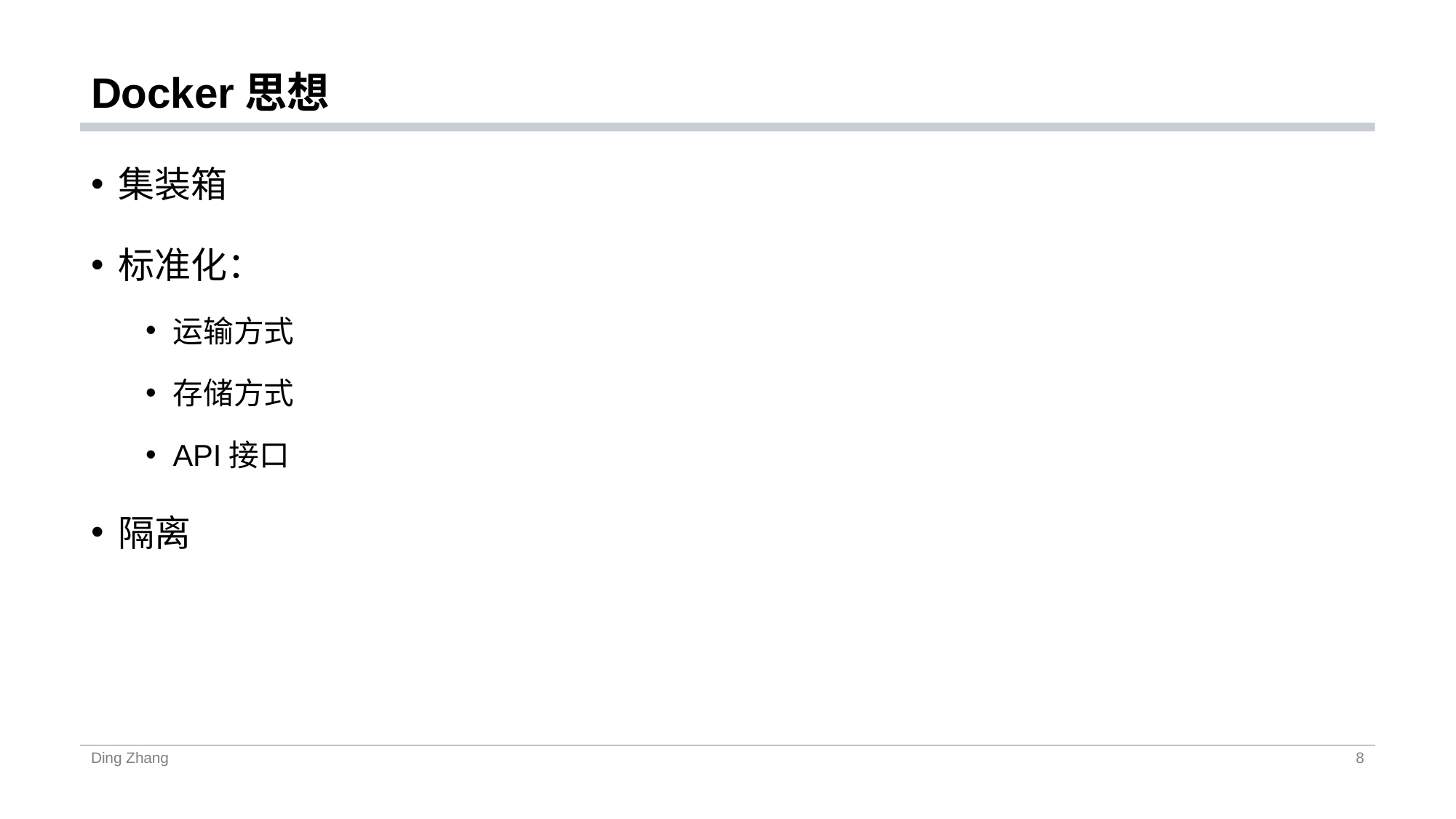

# Docker思想
集装箱
标准化：
运输方式
存储方式
API接口
隔离
Ding Zhang
8